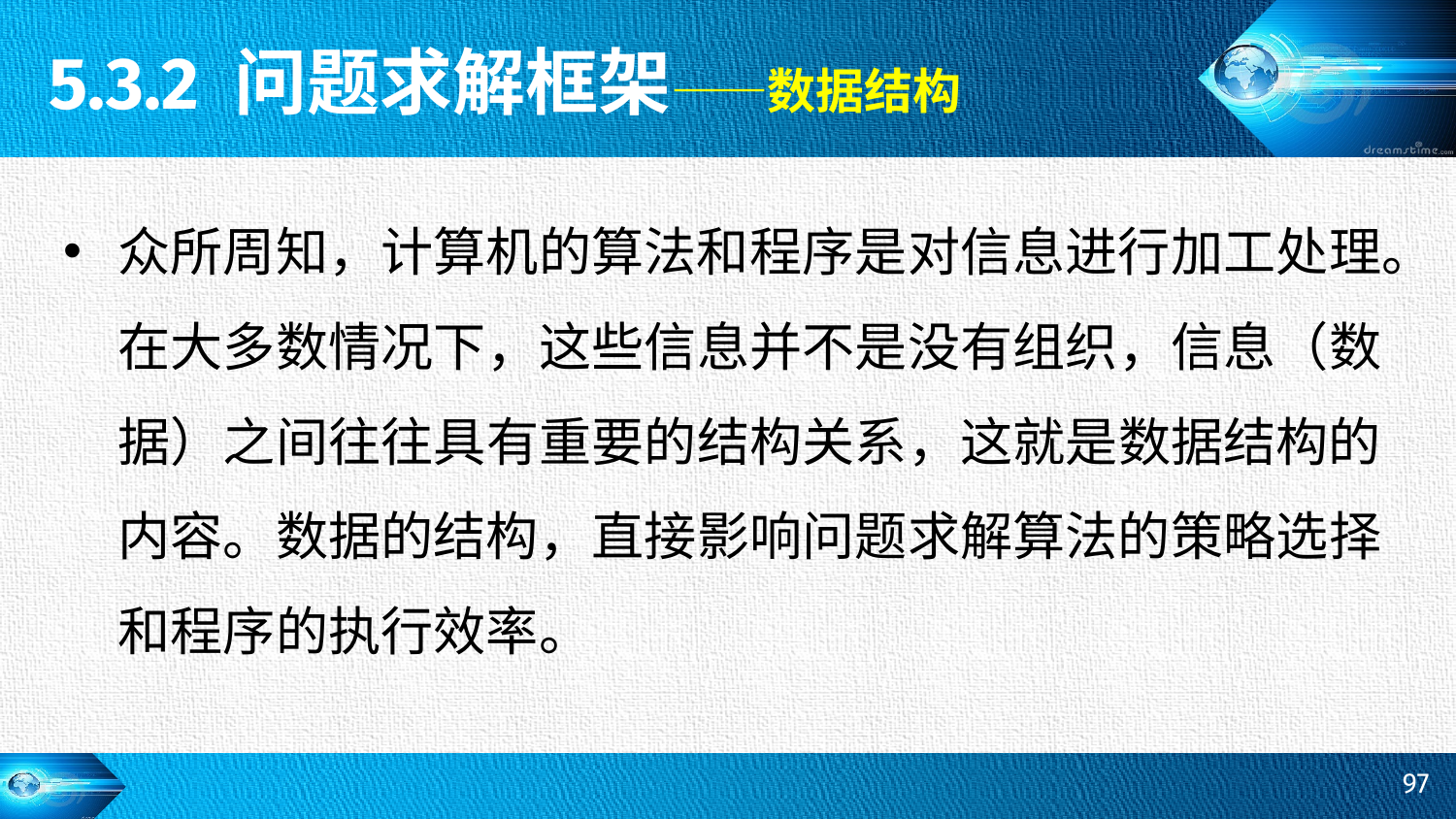

5.3.2 问题求解框架——数据结构
众所周知，计算机的算法和程序是对信息进行加工处理。在大多数情况下，这些信息并不是没有组织，信息（数据）之间往往具有重要的结构关系，这就是数据结构的内容。数据的结构，直接影响问题求解算法的策略选择和程序的执行效率。

97